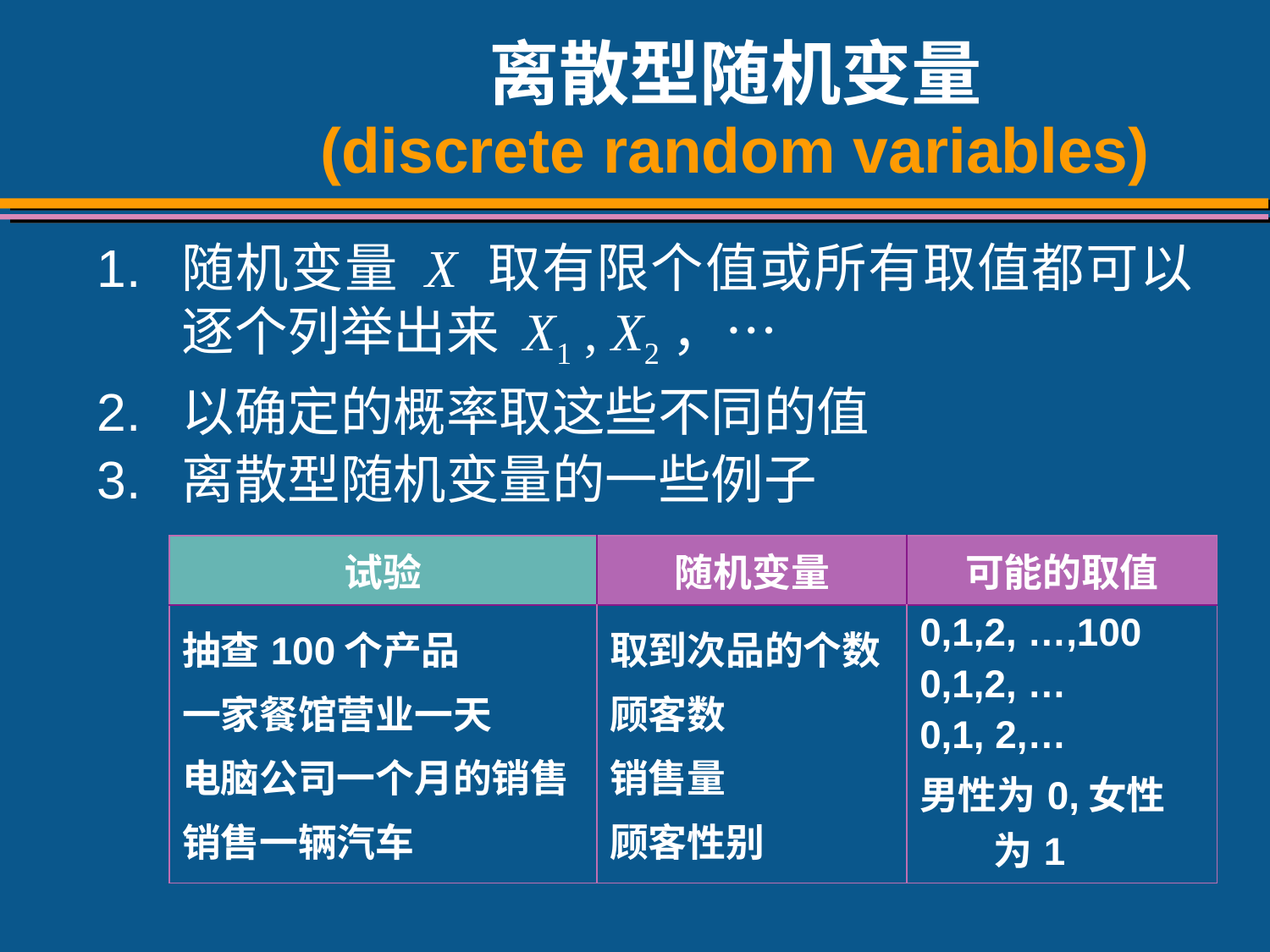

# 离散型随机变量 (discrete random variables)
随机变量 X 取有限个值或所有取值都可以逐个列举出来 X1 , X2，…
以确定的概率取这些不同的值
离散型随机变量的一些例子

| 试验 | 随机变量 | 可能的取值 |
| --- | --- | --- |
| 抽查100个产品 一家餐馆营业一天 电脑公司一个月的销售 销售一辆汽车 | 取到次品的个数 顾客数 销售量 顾客性别 | 0,1,2, …,100 0,1,2, … 0,1, 2,… 男性为0,女性为1 |